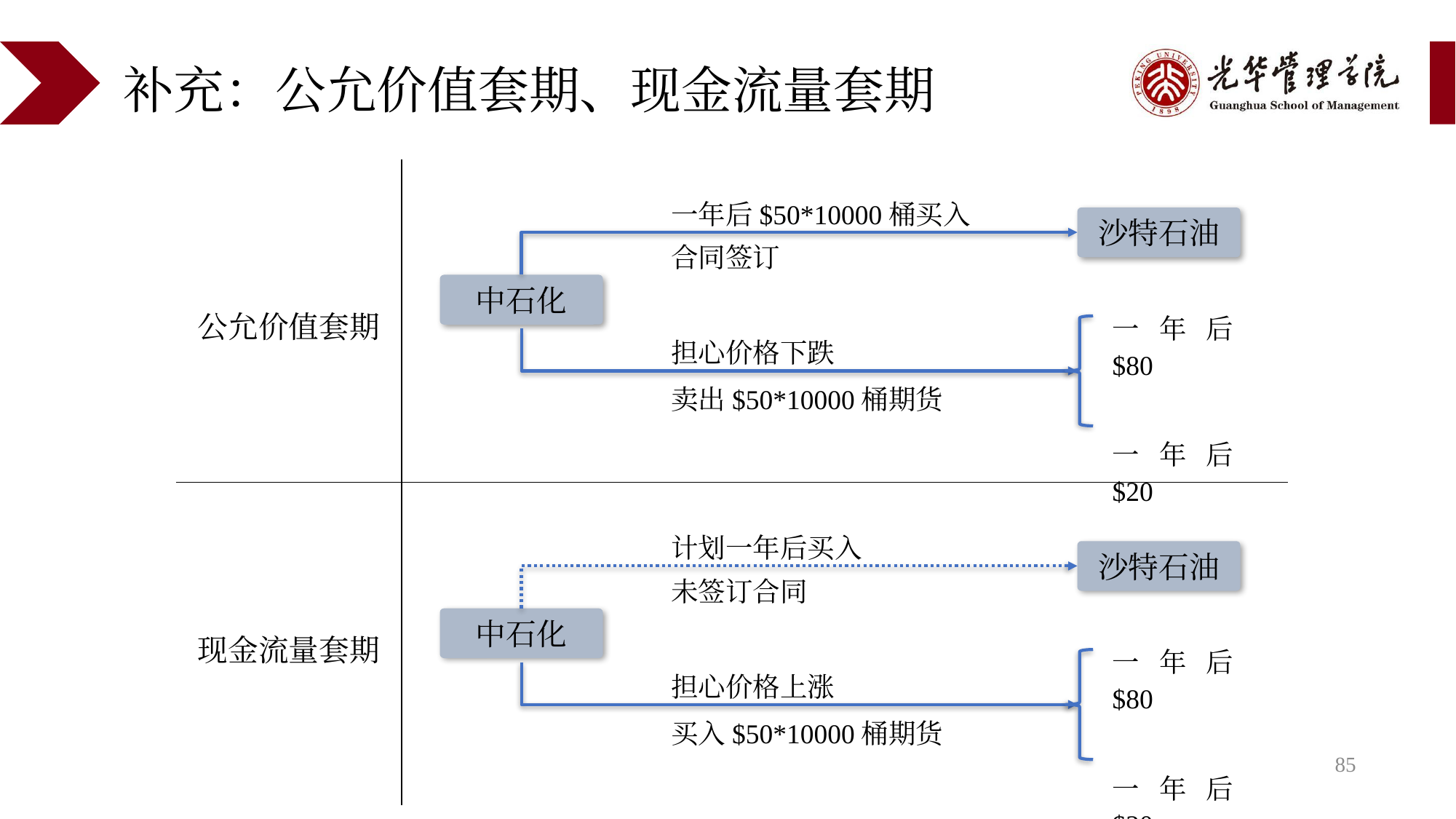

# 补充：公允价值套期、现金流量套期
| 公允价值套期 |  |
| --- | --- |
| 现金流量套期 |  |
一年后$50*10000桶买入
沙特石油
合同签订
中石化
一年后$80

一年后$20

担心价格下跌
卖出$50*10000桶期货
计划一年后买入
沙特石油
未签订合同
中石化
一年后$80

一年后$20

担心价格上涨
买入$50*10000桶期货
85